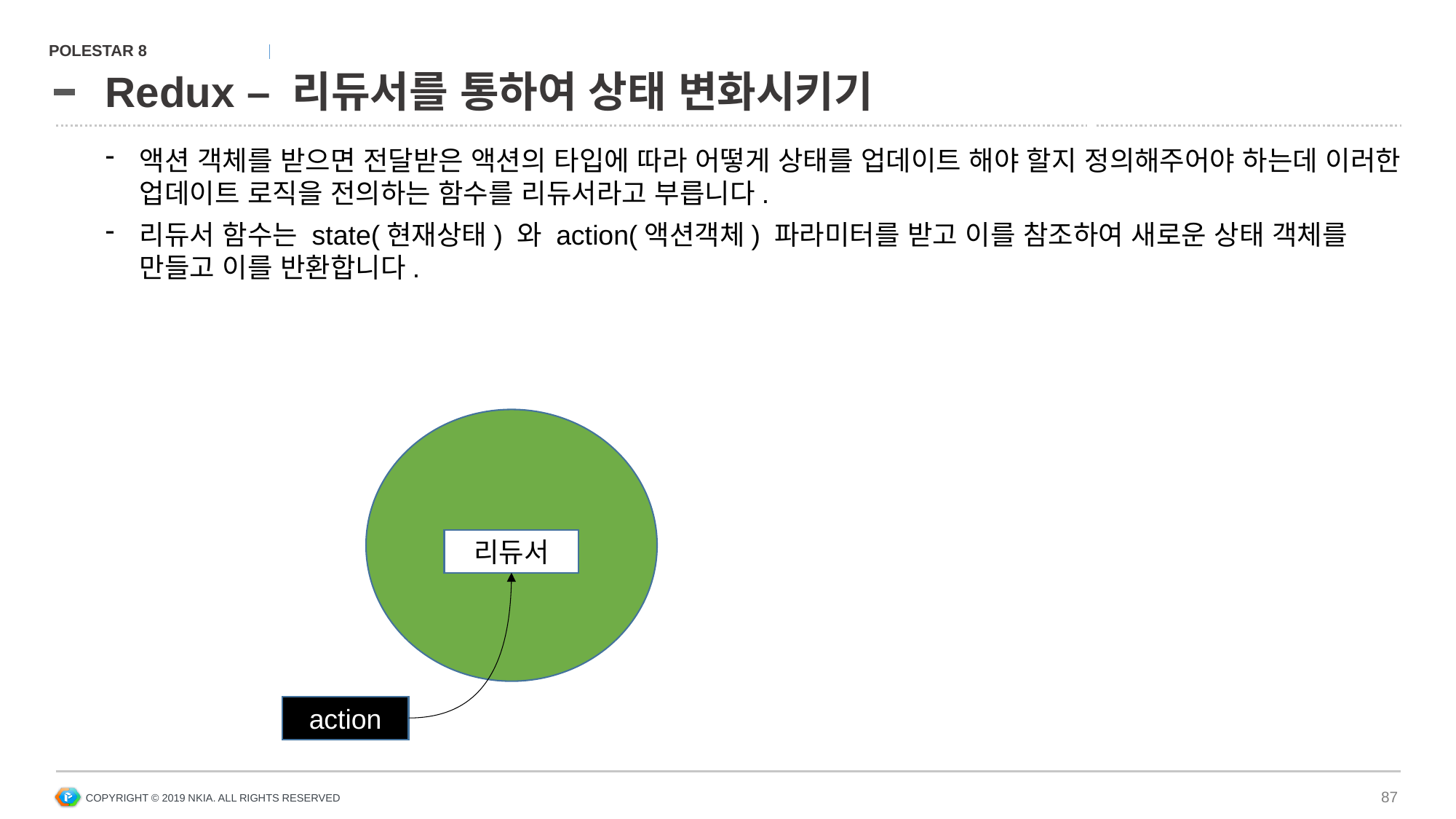

# Redux – 리듀서를 통하여 상태 변화시키기
액션 객체를 받으면 전달받은 액션의 타입에 따라 어떻게 상태를 업데이트 해야 할지 정의해주어야 하는데 이러한 업데이트 로직을 전의하는 함수를 리듀서라고 부릅니다.
리듀서 함수는 state(현재상태) 와 action(액션객체) 파라미터를 받고 이를 참조하여 새로운 상태 객체를 만들고 이를 반환합니다.

리덕스
스토어
리듀서
action